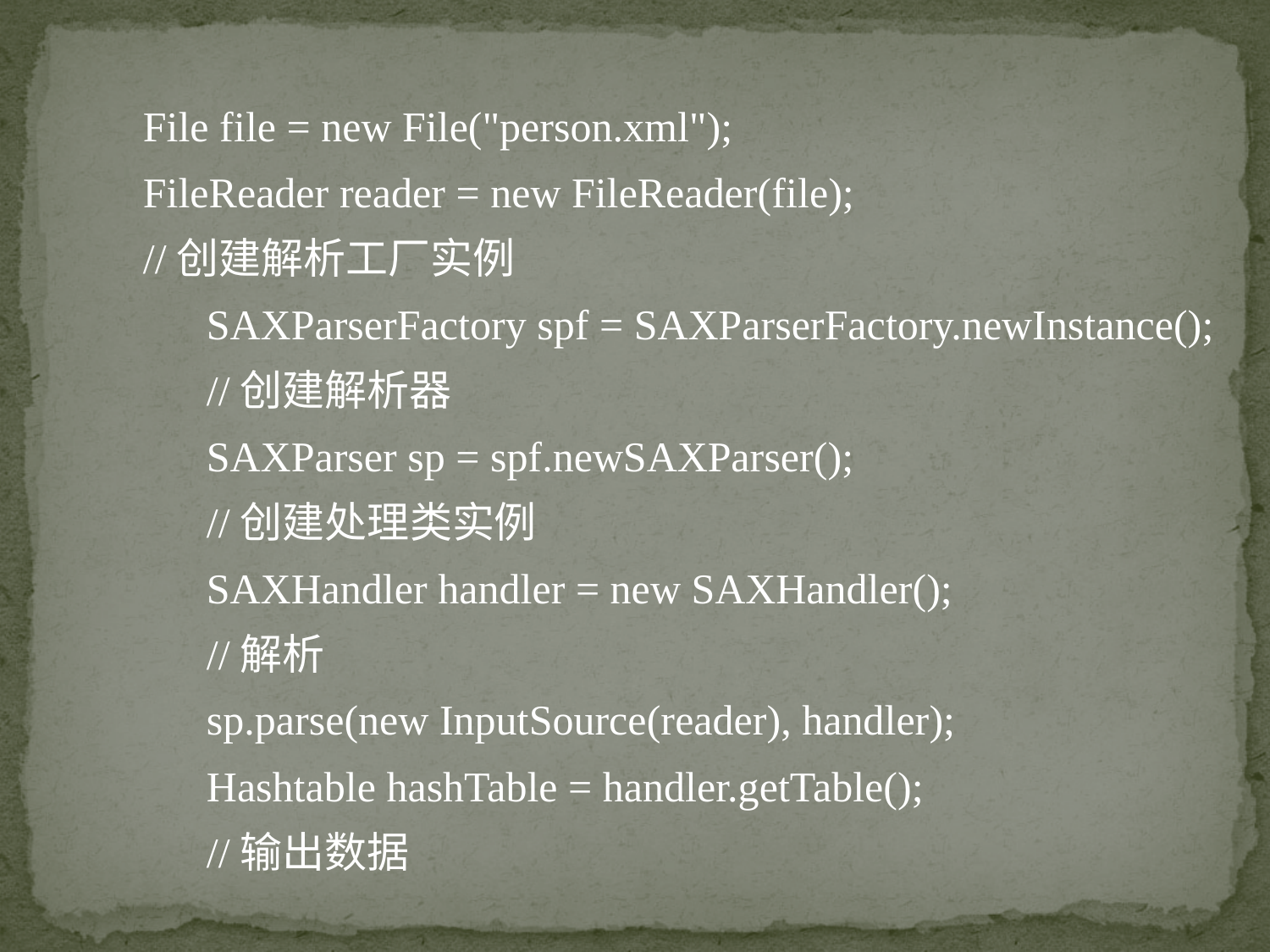

File file = new File("person.xml");
FileReader reader = new FileReader(file);
//创建解析工厂实例
      SAXParserFactory spf = SAXParserFactory.newInstance();
      //创建解析器
      SAXParser sp = spf.newSAXParser();
      //创建处理类实例
      SAXHandler handler = new SAXHandler();
      //解析
      sp.parse(new InputSource(reader), handler);
      Hashtable hashTable = handler.getTable();
      //输出数据